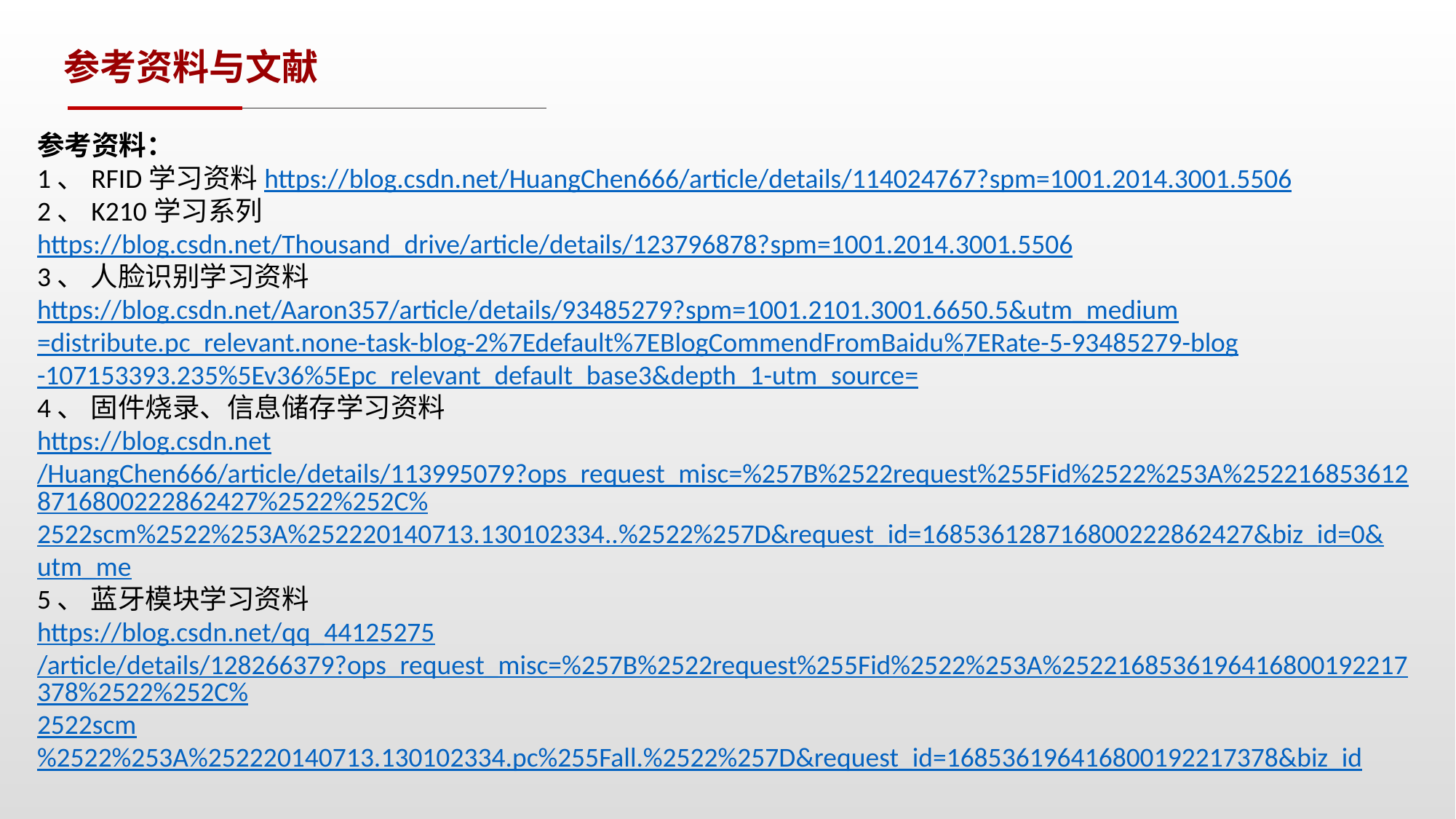

参考资料与文献
参考资料：
1、RFID学习资料https://blog.csdn.net/HuangChen666/article/details/114024767?spm=1001.2014.3001.5506
2、K210学习系列
https://blog.csdn.net/Thousand_drive/article/details/123796878?spm=1001.2014.3001.5506
3、 人脸识别学习资料
https://blog.csdn.net/Aaron357/article/details/93485279?spm=1001.2101.3001.6650.5&utm_medium=distribute.pc_relevant.none-task-blog-2%7Edefault%7EBlogCommendFromBaidu%7ERate-5-93485279-blog-107153393.235%5Ev36%5Epc_relevant_default_base3&depth_1-utm_source=
4、 固件烧录、信息储存学习资料
https://blog.csdn.net/HuangChen666/article/details/113995079?ops_request_misc=%257B%2522request%255Fid%2522%253A%2522168536128716800222862427%2522%252C%2522scm%2522%253A%252220140713.130102334..%2522%257D&request_id=168536128716800222862427&biz_id=0&utm_me
5、 蓝牙模块学习资料
https://blog.csdn.net/qq_44125275/article/details/128266379?ops_request_misc=%257B%2522request%255Fid%2522%253A%2522168536196416800192217378%2522%252C%2522scm%2522%253A%252220140713.130102334.pc%255Fall.%2522%257D&request_id=168536196416800192217378&biz_id